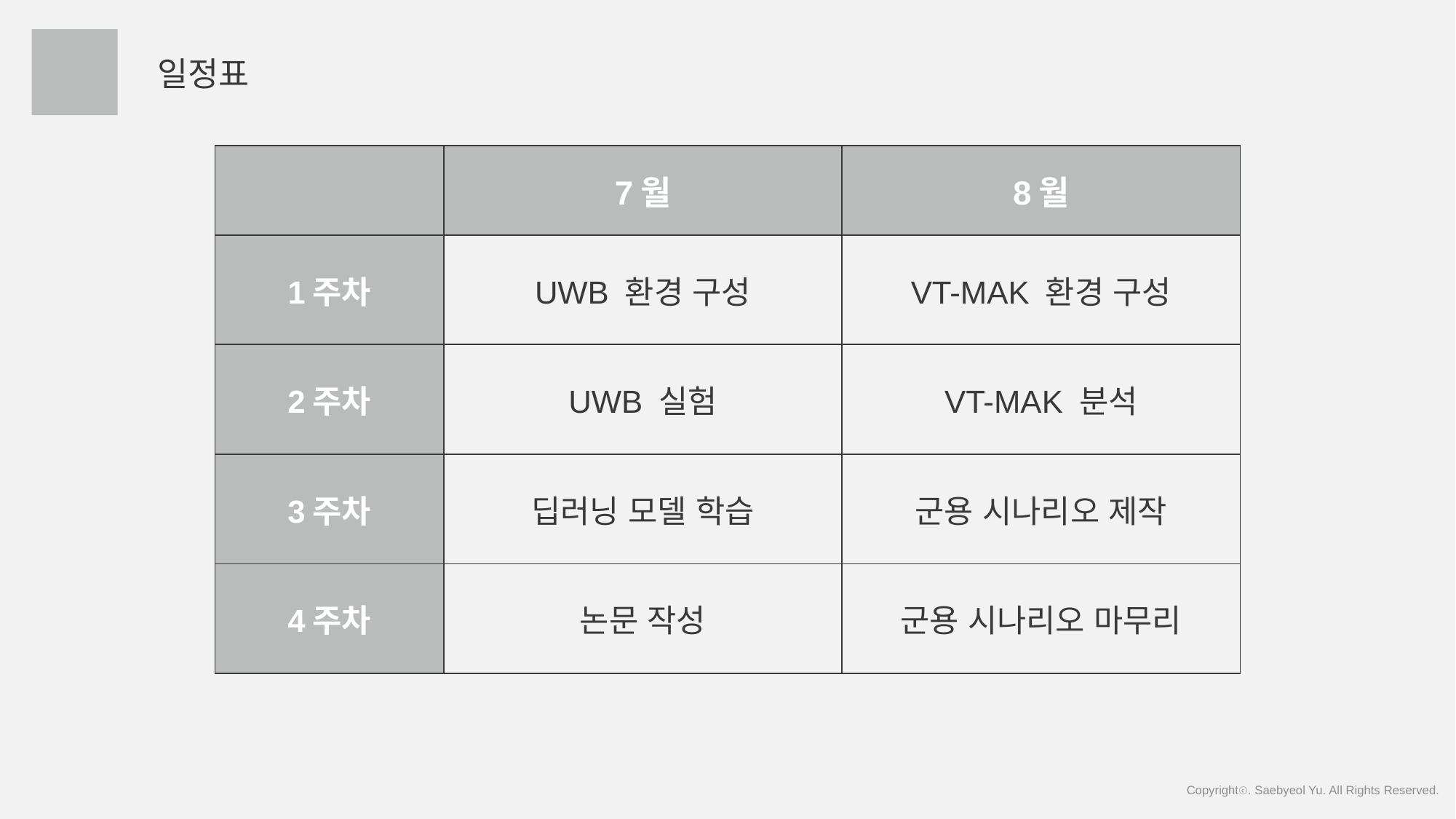

일정표

|  | 7월 | 8월 |
| --- | --- | --- |
| 1주차 | UWB 환경 구성 | VT-MAK 환경 구성 |
| 2주차 | UWB 실험 | VT-MAK 분석 |
| 3주차 | 딥러닝 모델 학습 | 군용 시나리오 제작 |
| 4주차 | 논문 작성 | 군용 시나리오 마무리 |